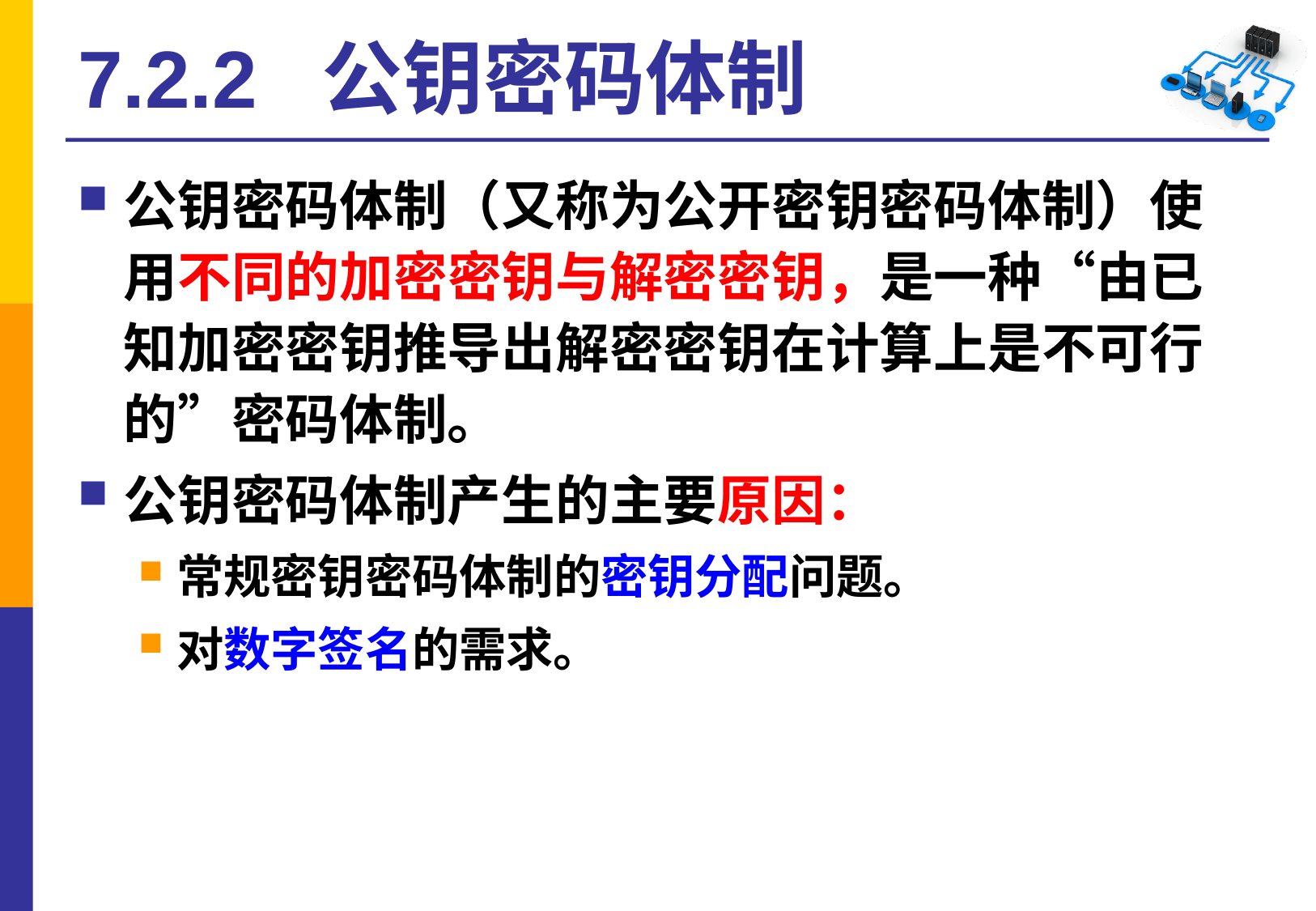

# 7.2.2  公钥密码体制
公钥密码体制（又称为公开密钥密码体制）使用不同的加密密钥与解密密钥，是一种“由已知加密密钥推导出解密密钥在计算上是不可行的”密码体制。
公钥密码体制产生的主要原因：
常规密钥密码体制的密钥分配问题。
对数字签名的需求。